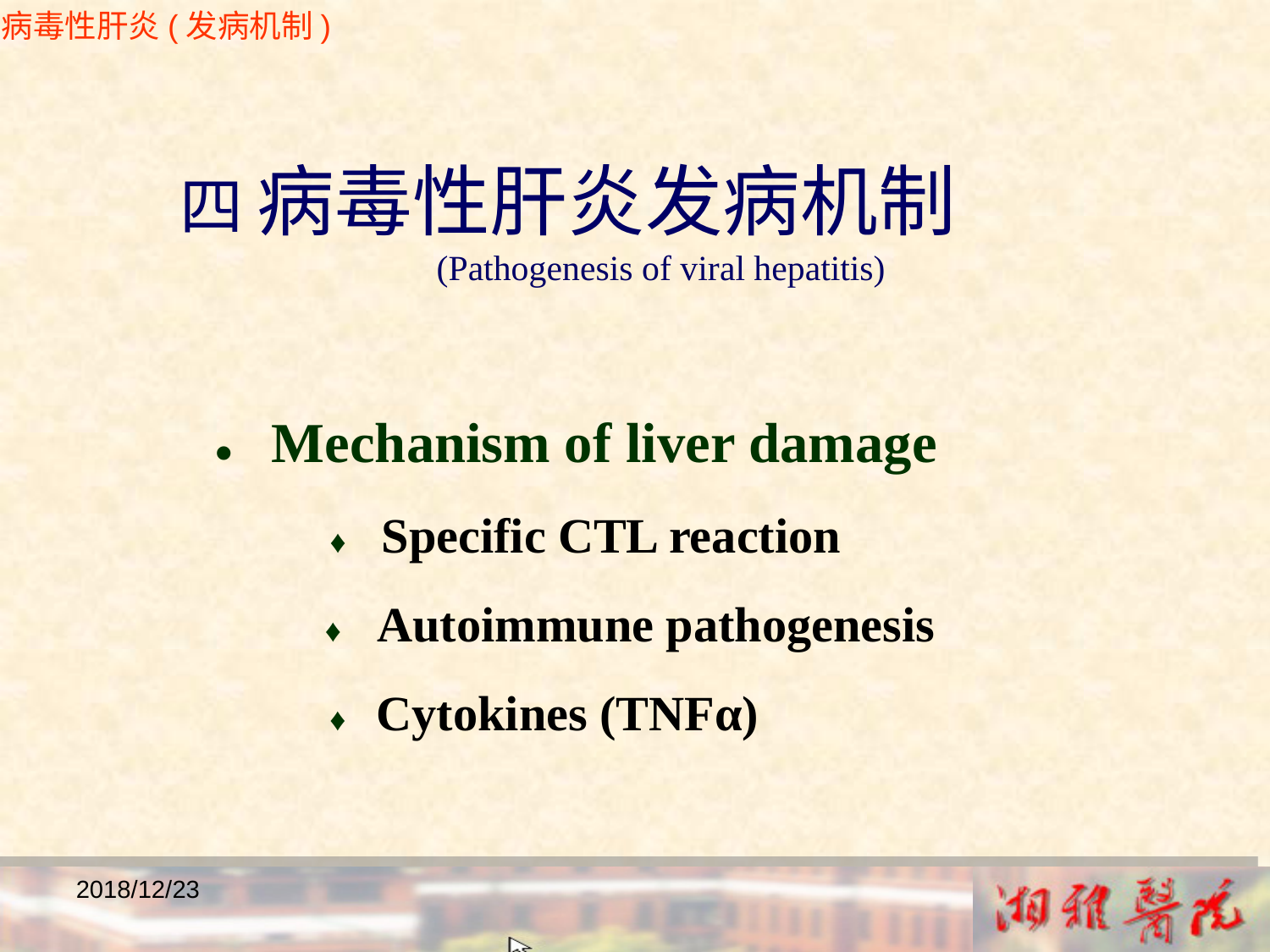

病毒性肝炎(发病机制)
    四 病毒性肝炎发病机制
                                     (Pathogenesis of viral hepatitis)

            ●  Mechanism of liver damage
                         ♦    Specific CTL reaction
                  ♦    Autoimmune pathogenesis
                         ♦   Cytokines (TNFα)

2018/12/23